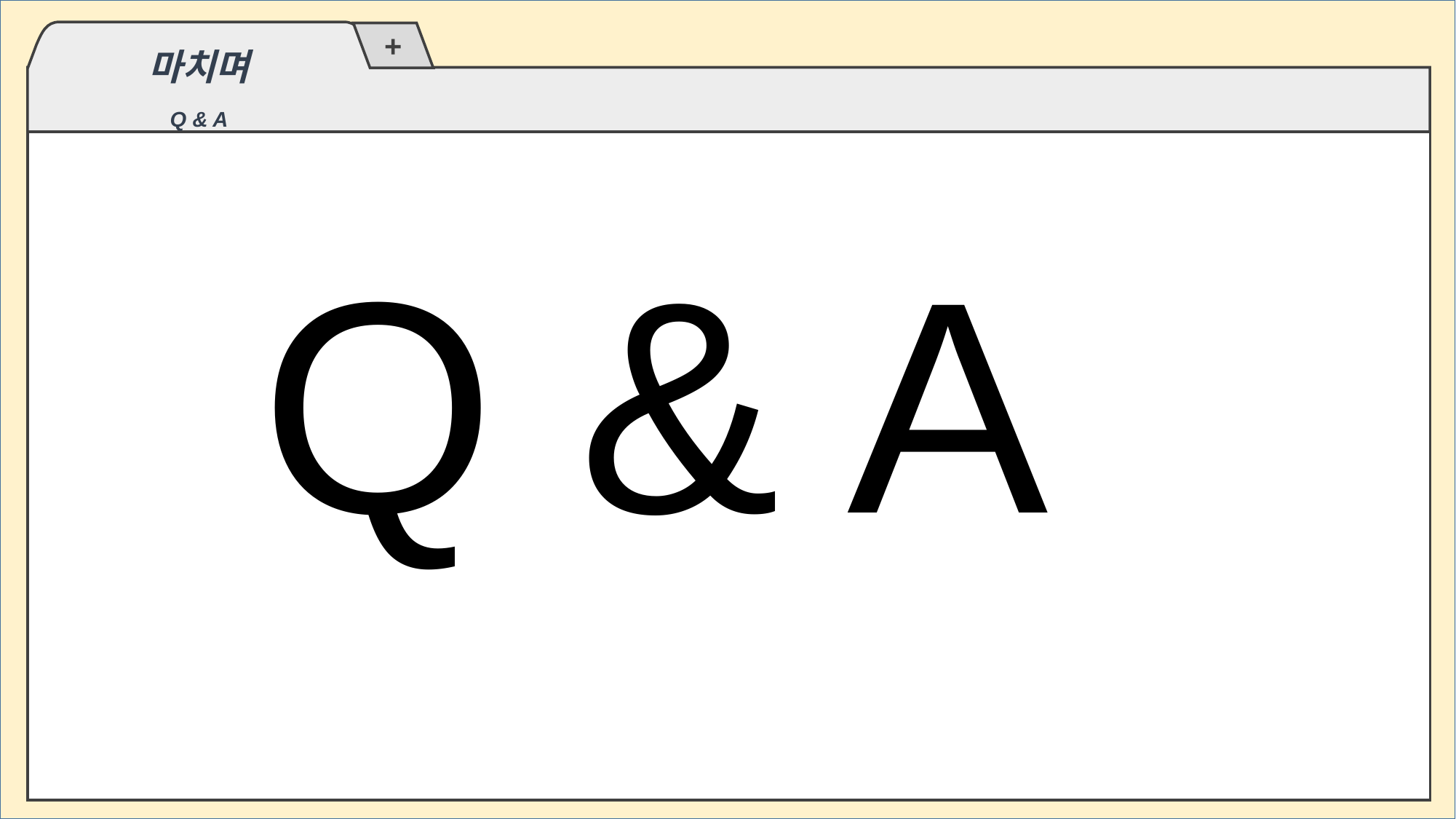

마치며
Q & A
Q & A